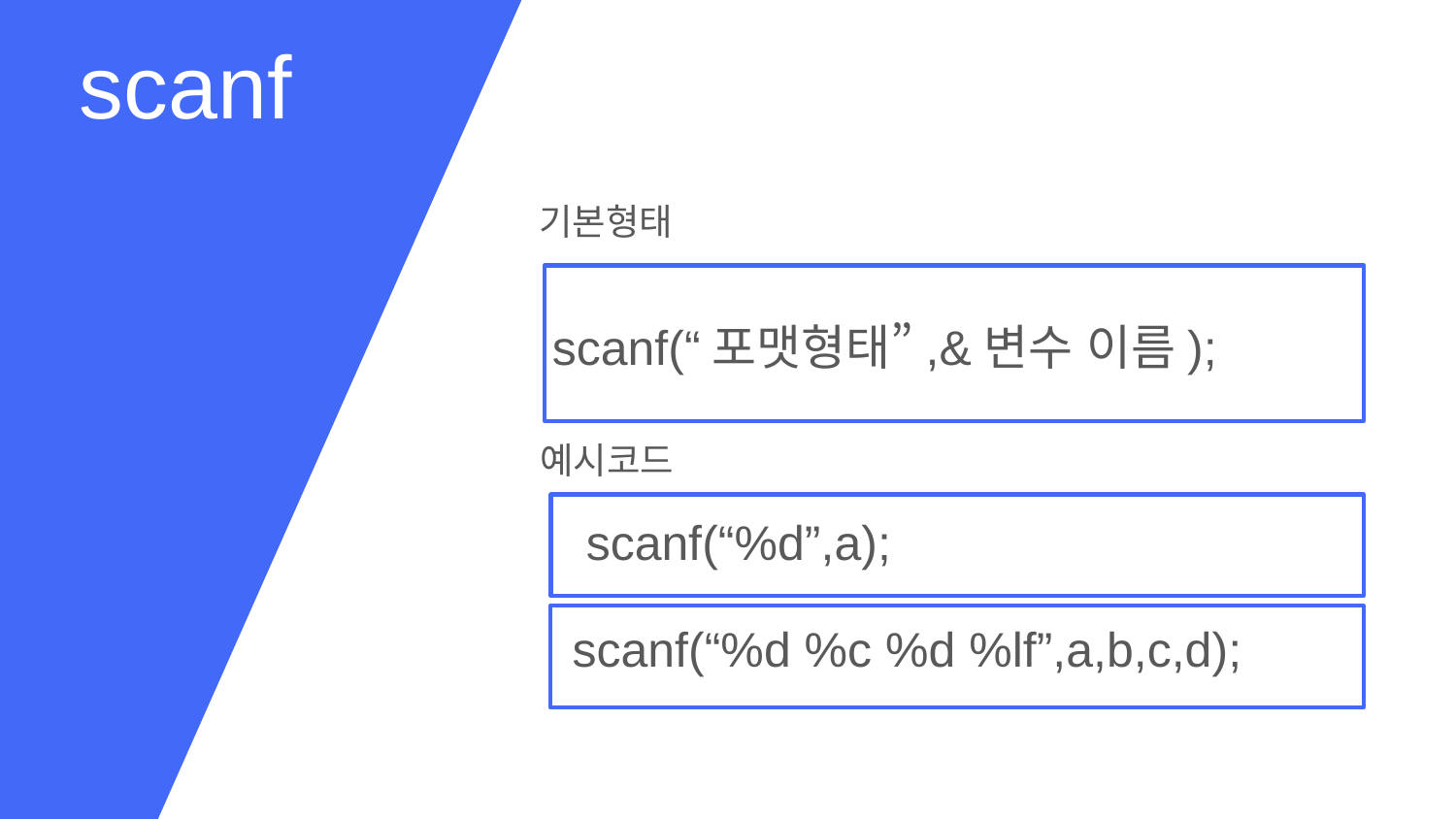

scanf
기본형태

scanf(“포맷형태”,&변수 이름);
예시코드

scanf(“%d”,a);

scanf(“%d %c %d %lf”,a,b,c,d);